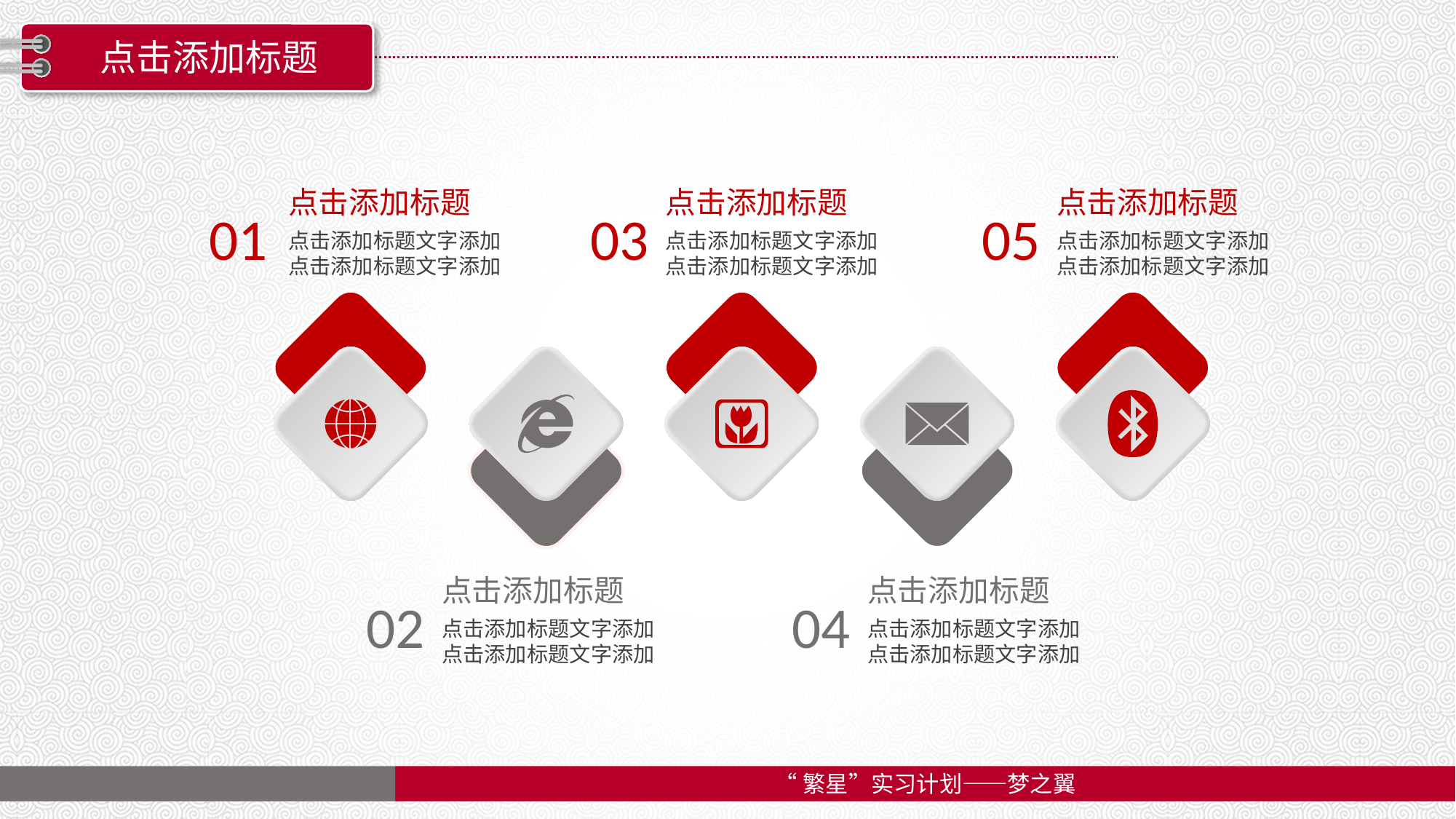

点击添加标题
点击添加标题
点击添加标题
点击添加标题
01
03
05
点击添加标题文字添加
点击添加标题文字添加
点击添加标题文字添加
点击添加标题文字添加
点击添加标题文字添加
点击添加标题文字添加

点击添加标题
点击添加标题
02
04
点击添加标题文字添加
点击添加标题文字添加
点击添加标题文字添加
点击添加标题文字添加